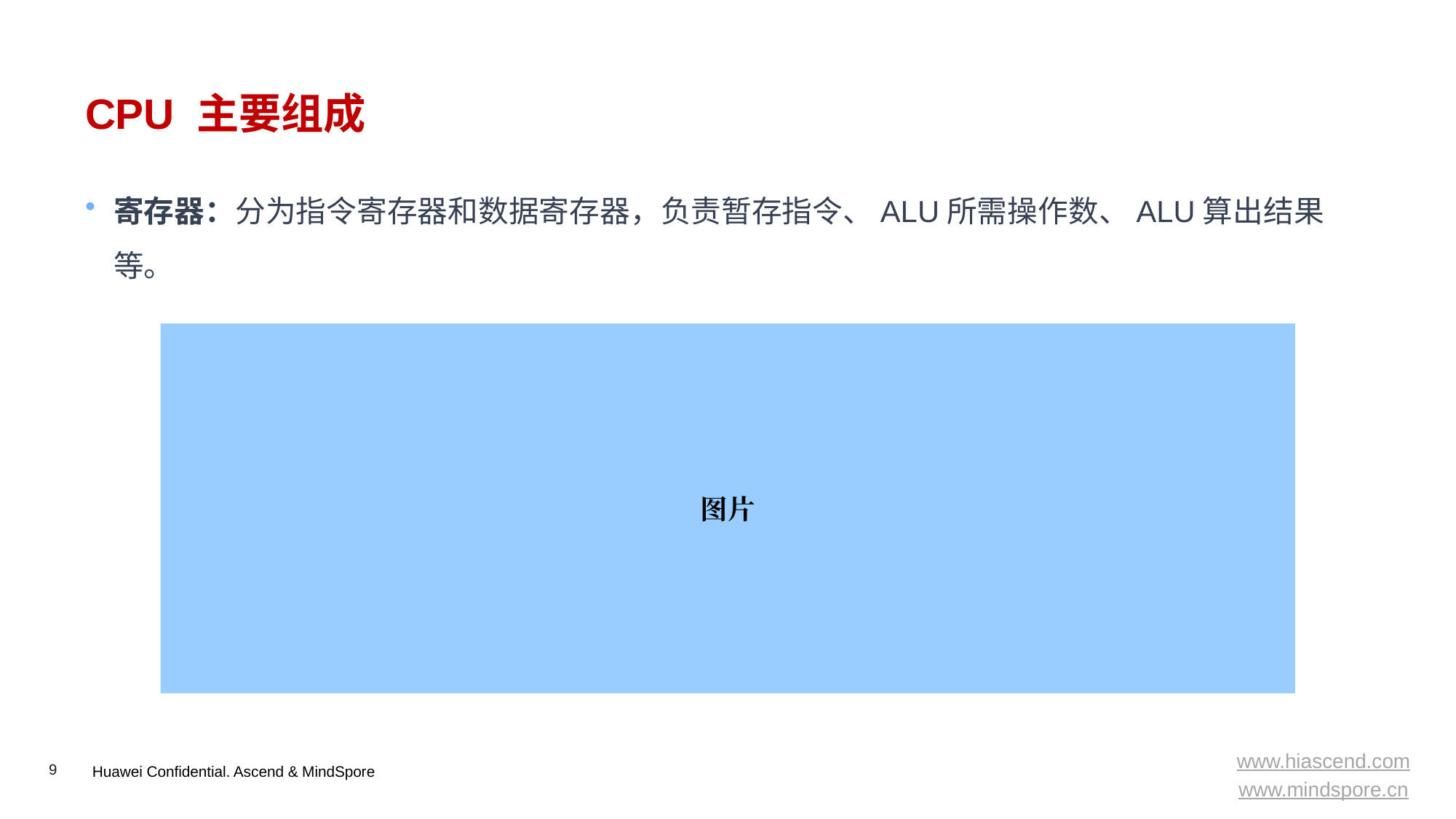

# CPU 主要组成
寄存器：分为指令寄存器和数据寄存器，负责暂存指令、ALU所需操作数、ALU算出结果等。
图片